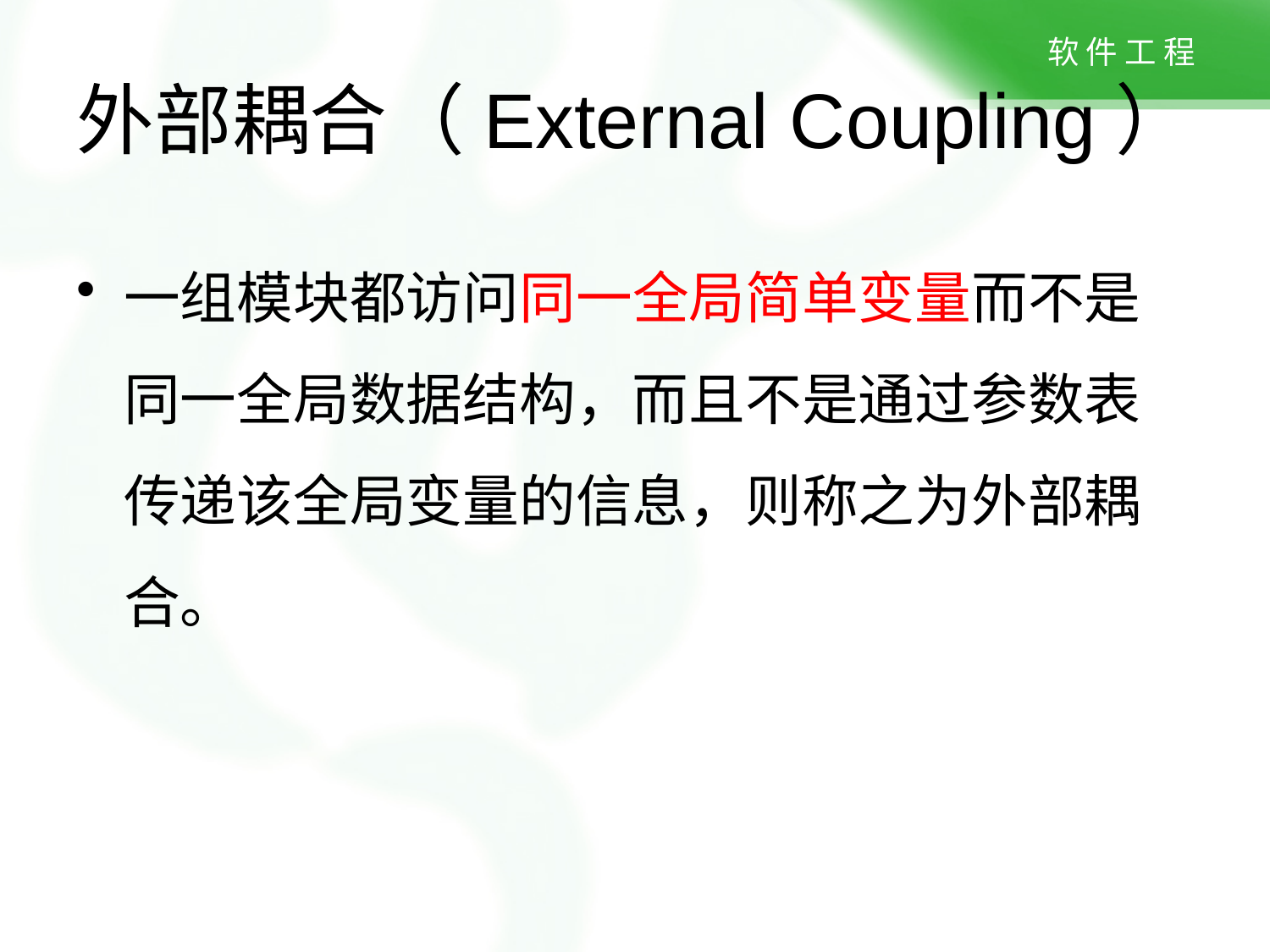

外部耦合（External Coupling）
一组模块都访问同一全局简单变量而不是同一全局数据结构，而且不是通过参数表传递该全局变量的信息，则称之为外部耦合。